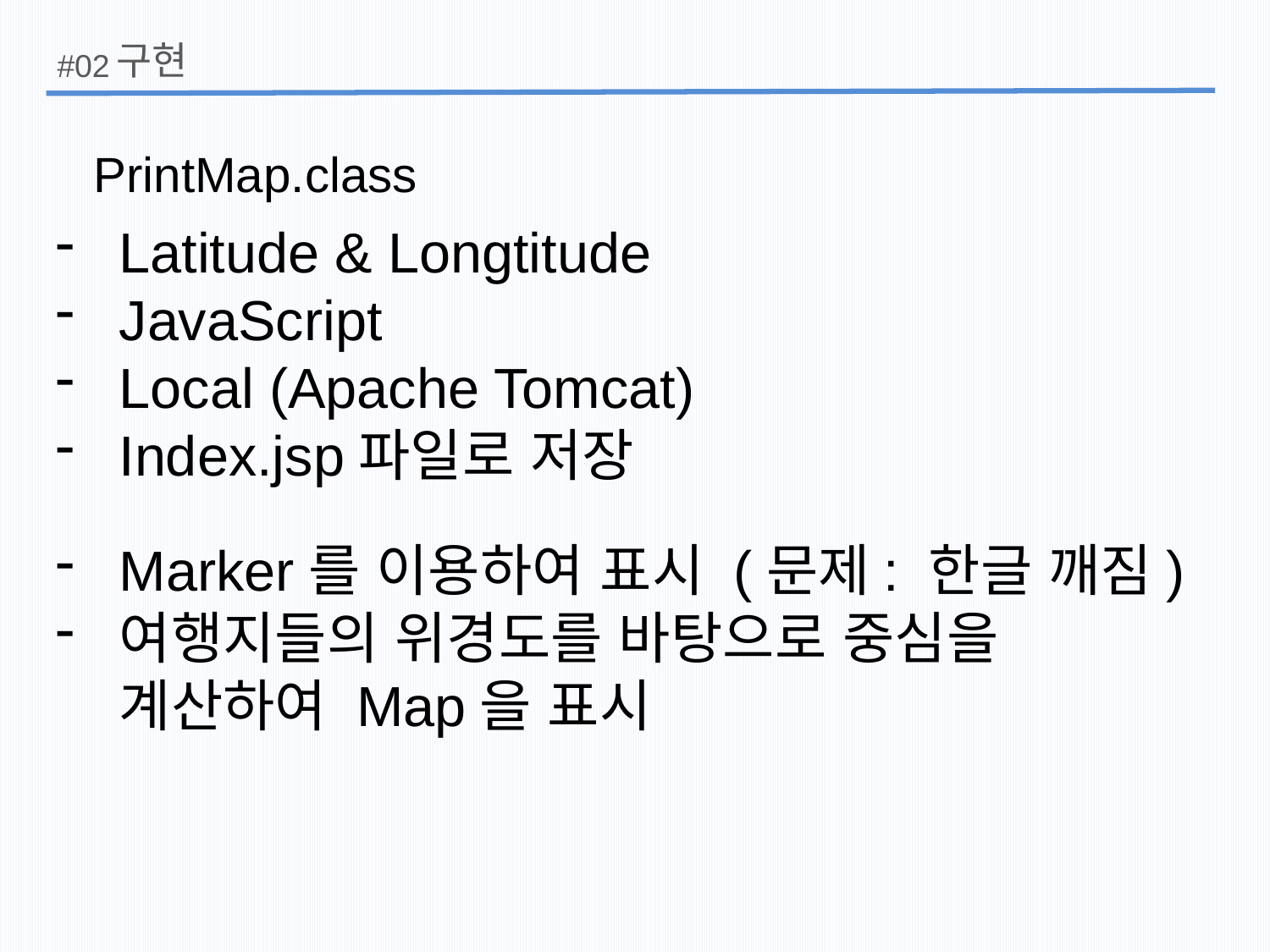

구현
#02
PrintMap.class
Latitude & Longtitude
JavaScript
Local (Apache Tomcat)
Index.jsp파일로 저장
Marker를 이용하여 표시 (문제: 한글 깨짐)
여행지들의 위경도를 바탕으로 중심을 계산하여 Map을 표시